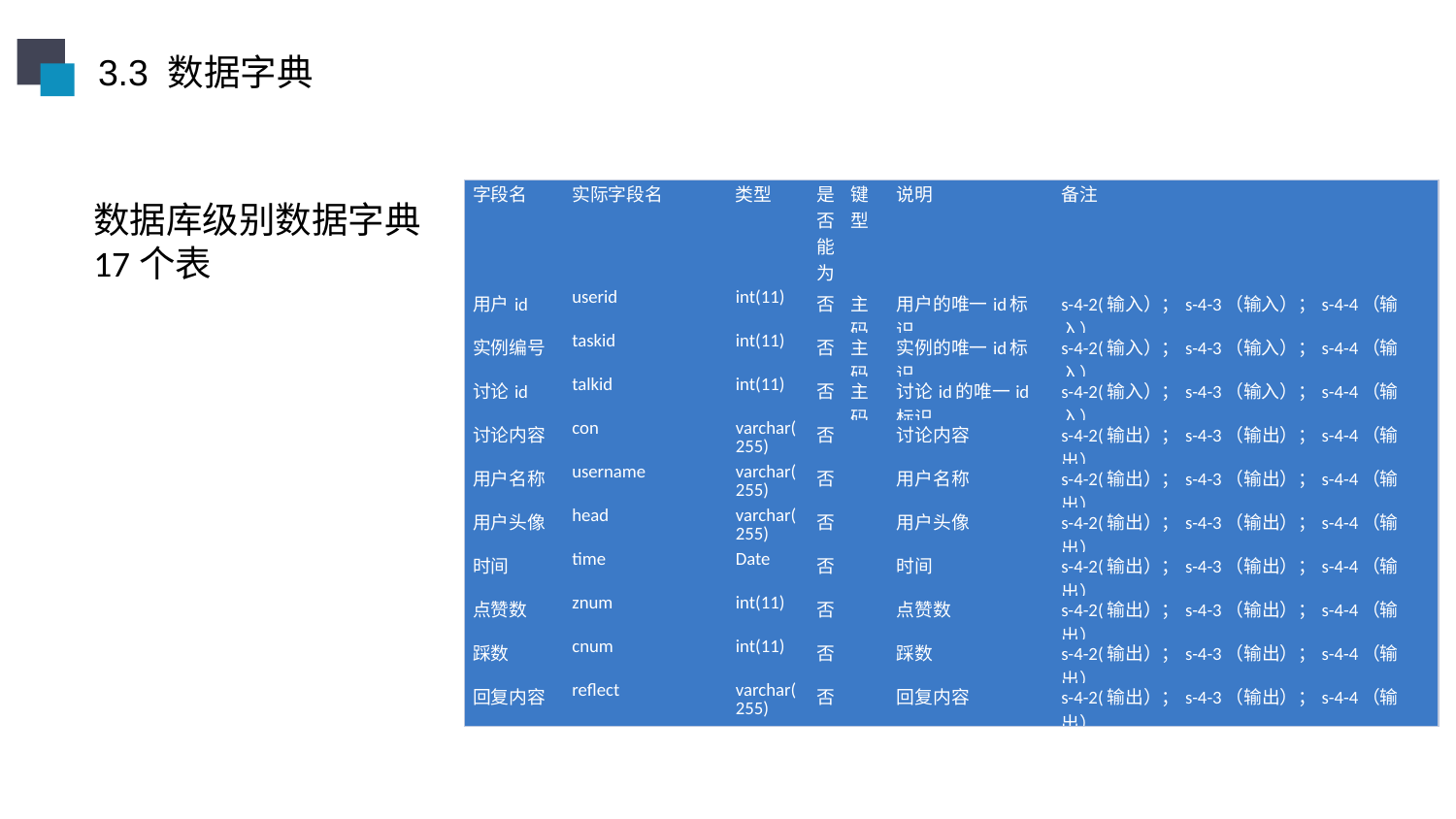

3.3 数据字典
| 字段名 | 实际字段名 | 类型 | 是否能为空 | 键型 | 说明 | 备注 |
| --- | --- | --- | --- | --- | --- | --- |
| 用户id | userid | int(11) | 否 | 主码 | 用户的唯一id标识 | s-4-2(输入）；s-4-3（输入）；s-4-4（输入） |
| 实例编号 | taskid | int(11) | 否 | 主码 | 实例的唯一id标识 | s-4-2(输入）；s-4-3（输入）；s-4-4（输入） |
| 讨论id | talkid | int(11) | 否 | 主码 | 讨论id的唯一id标识 | s-4-2(输入）；s-4-3（输入）；s-4-4（输入） |
| 讨论内容 | con | varchar(255) | 否 |  | 讨论内容 | s-4-2(输出）；s-4-3（输出）；s-4-4（输出） |
| 用户名称 | username | varchar(255) | 否 |  | 用户名称 | s-4-2(输出）；s-4-3（输出）；s-4-4（输出） |
| 用户头像 | head | varchar(255) | 否 |  | 用户头像 | s-4-2(输出）；s-4-3（输出）；s-4-4（输出） |
| 时间 | time | Date | 否 |  | 时间 | s-4-2(输出）；s-4-3（输出）；s-4-4（输出） |
| 点赞数 | znum | int(11) | 否 |  | 点赞数 | s-4-2(输出）；s-4-3（输出）；s-4-4（输出） |
| 踩数 | cnum | int(11) | 否 |  | 踩数 | s-4-2(输出）；s-4-3（输出）；s-4-4（输出） |
| 回复内容 | reflect | varchar(255) | 否 |  | 回复内容 | s-4-2(输出）；s-4-3（输出）；s-4-4（输出） |
数据库级别数据字典
17个表